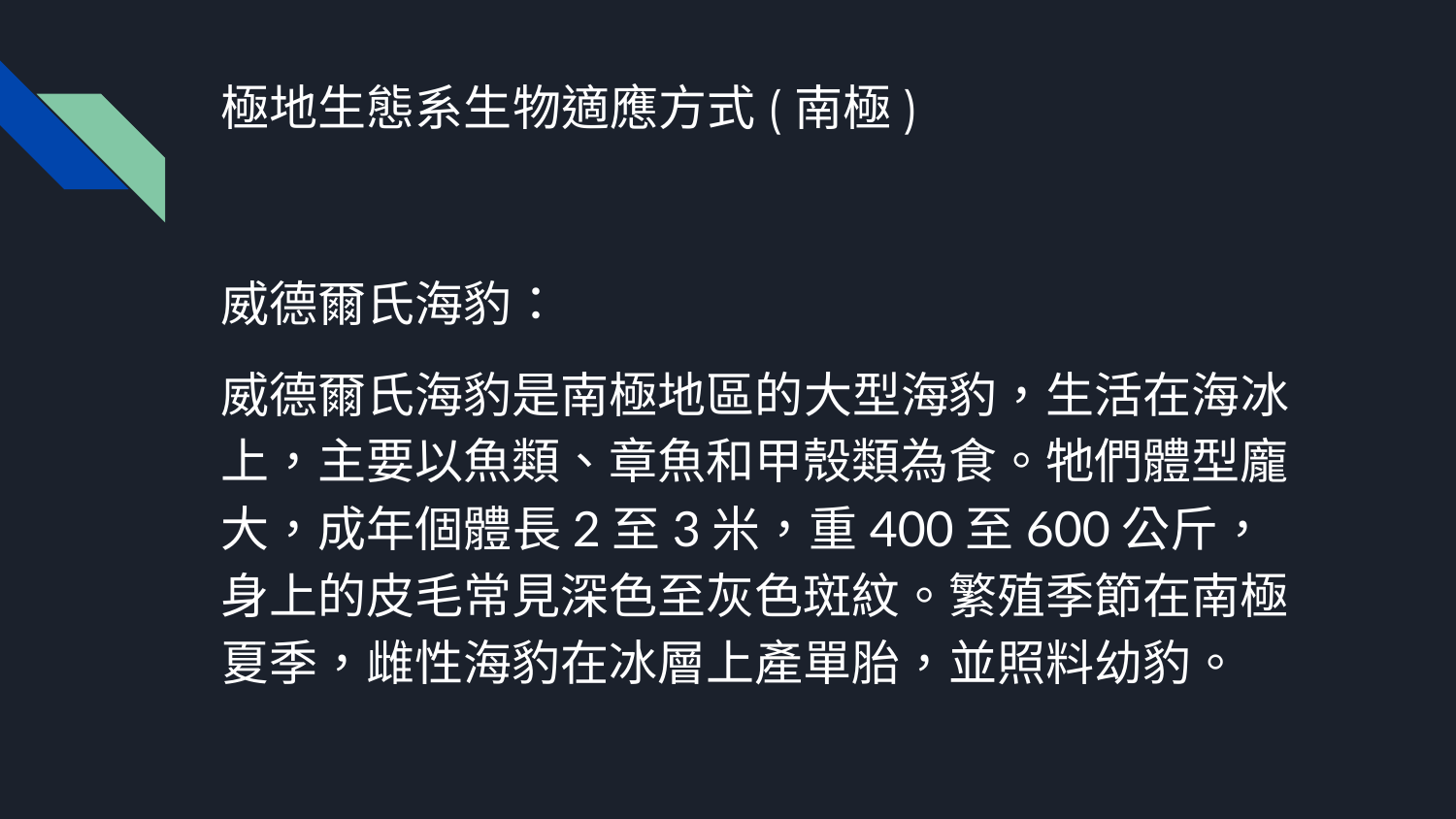

# 極地生態系生物適應方式(南極)
威德爾氏海豹：
威德爾氏海豹是南極地區的大型海豹，生活在海冰上，主要以魚類、章魚和甲殼類為食。牠們體型龐大，成年個體長2至3米，重400至600公斤，身上的皮毛常見深色至灰色斑紋。繁殖季節在南極夏季，雌性海豹在冰層上產單胎，並照料幼豹。